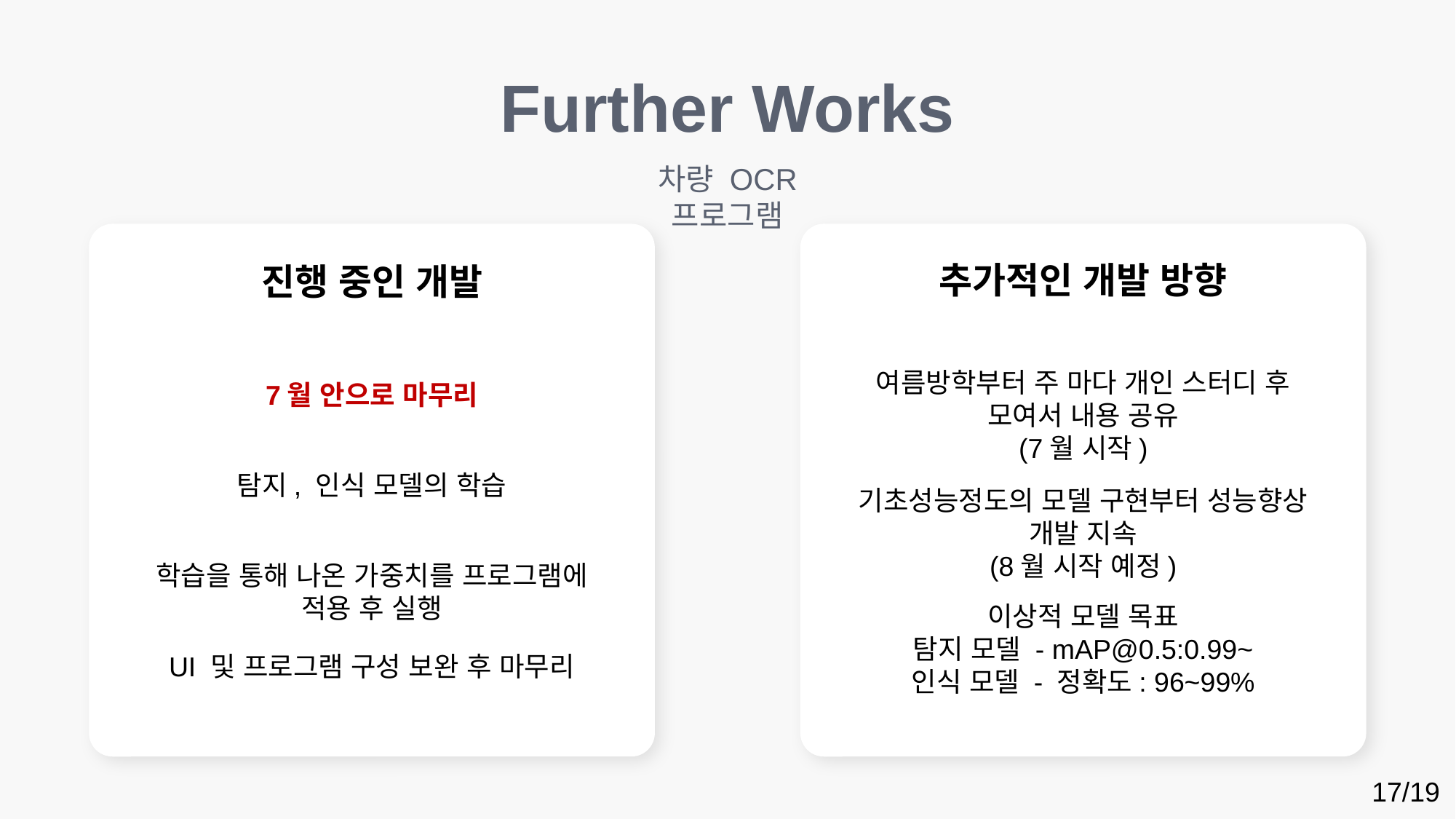

Further Works
차량 OCR 프로그램

추가적인 개발 방향
진행 중인 개발
여름방학부터 주 마다 개인 스터디 후 모여서 내용 공유
(7월 시작)
7월 안으로 마무리
탐지, 인식 모델의 학습
기초성능정도의 모델 구현부터 성능향상 개발 지속
(8월 시작 예정)
학습을 통해 나온 가중치를 프로그램에 적용 후 실행
이상적 모델 목표
탐지 모델 - mAP@0.5:0.99~
인식 모델 - 정확도: 96~99%
UI 및 프로그램 구성 보완 후 마무리
17/19